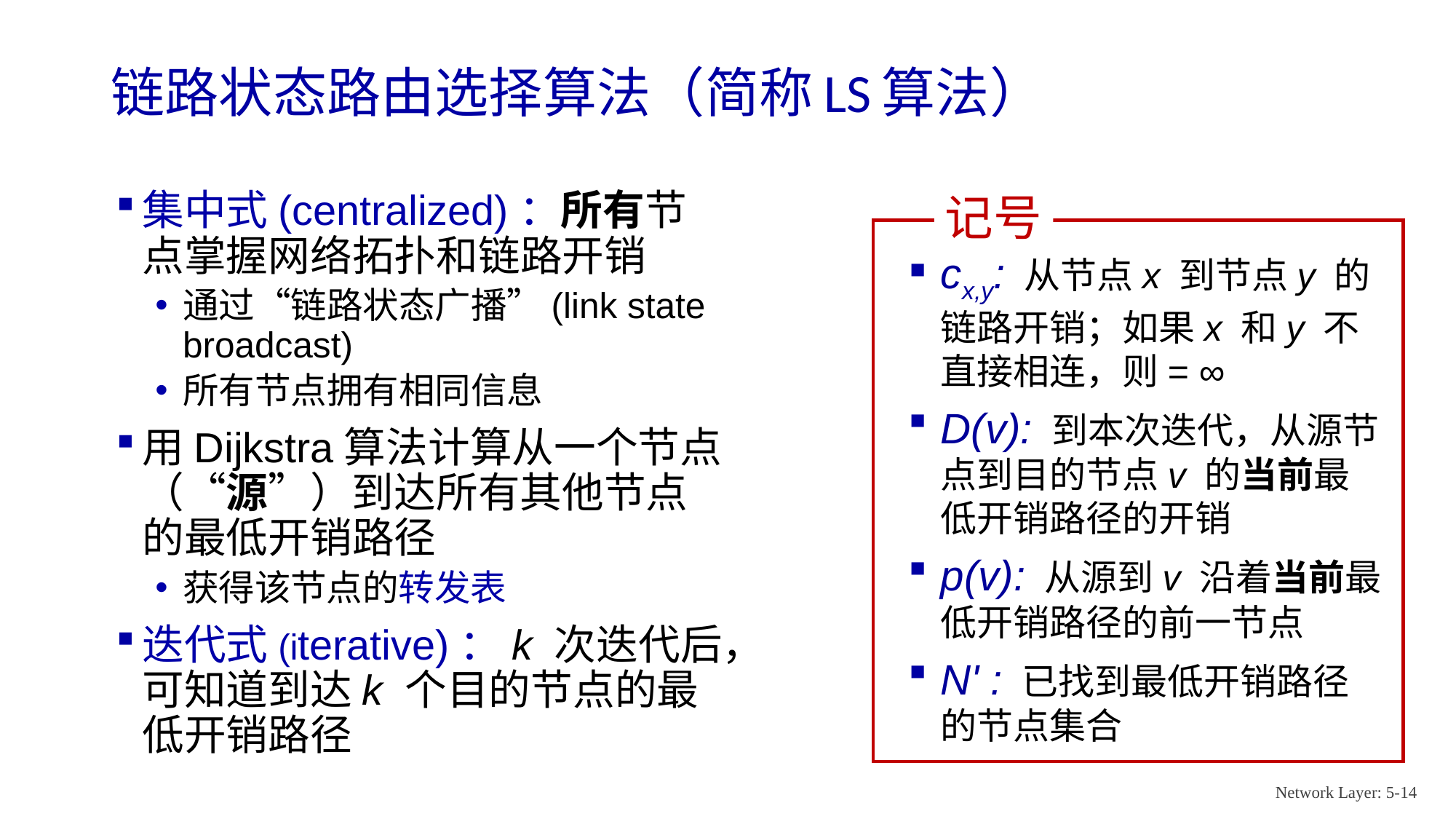

# 链路状态路由选择算法（简称LS算法）
记号

cx,y: 从节点x 到节点y 的链路开销；如果x 和y 不直接相连，则= ∞
D(v): 到本次迭代，从源节点到目的节点v 的当前最低开销路径的开销
p(v): 从源到v 沿着当前最低开销路径的前一节点
N' : 已找到最低开销路径的节点集合
集中式(centralized)：所有节点掌握网络拓扑和链路开销
通过“链路状态广播”(link state broadcast)
所有节点拥有相同信息
用Dijkstra算法计算从一个节点（“源”）到达所有其他节点的最低开销路径
获得该节点的转发表
迭代式(iterative)：k 次迭代后，可知道到达k 个目的节点的最低开销路径
Network Layer: 5-14